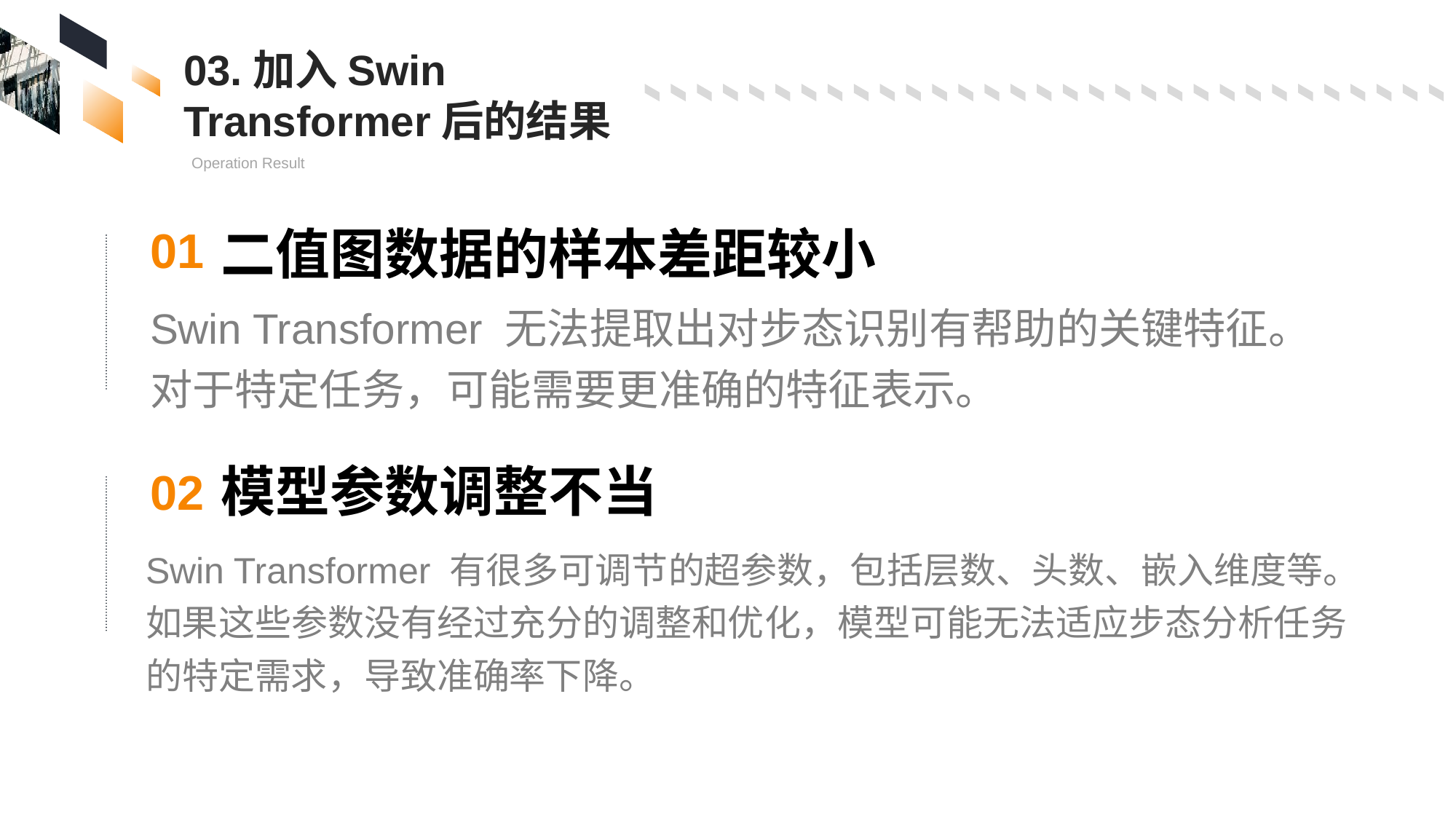

03.加入Swin Transformer后的结果
Operation Result

二值图数据的样本差距较小
01
Swin Transformer 无法提取出对步态识别有帮助的关键特征。对于特定任务，可能需要更准确的特征表示。
模型参数调整不当
02
Swin Transformer 有很多可调节的超参数，包括层数、头数、嵌入维度等。如果这些参数没有经过充分的调整和优化，模型可能无法适应步态分析任务的特定需求，导致准确率下降。